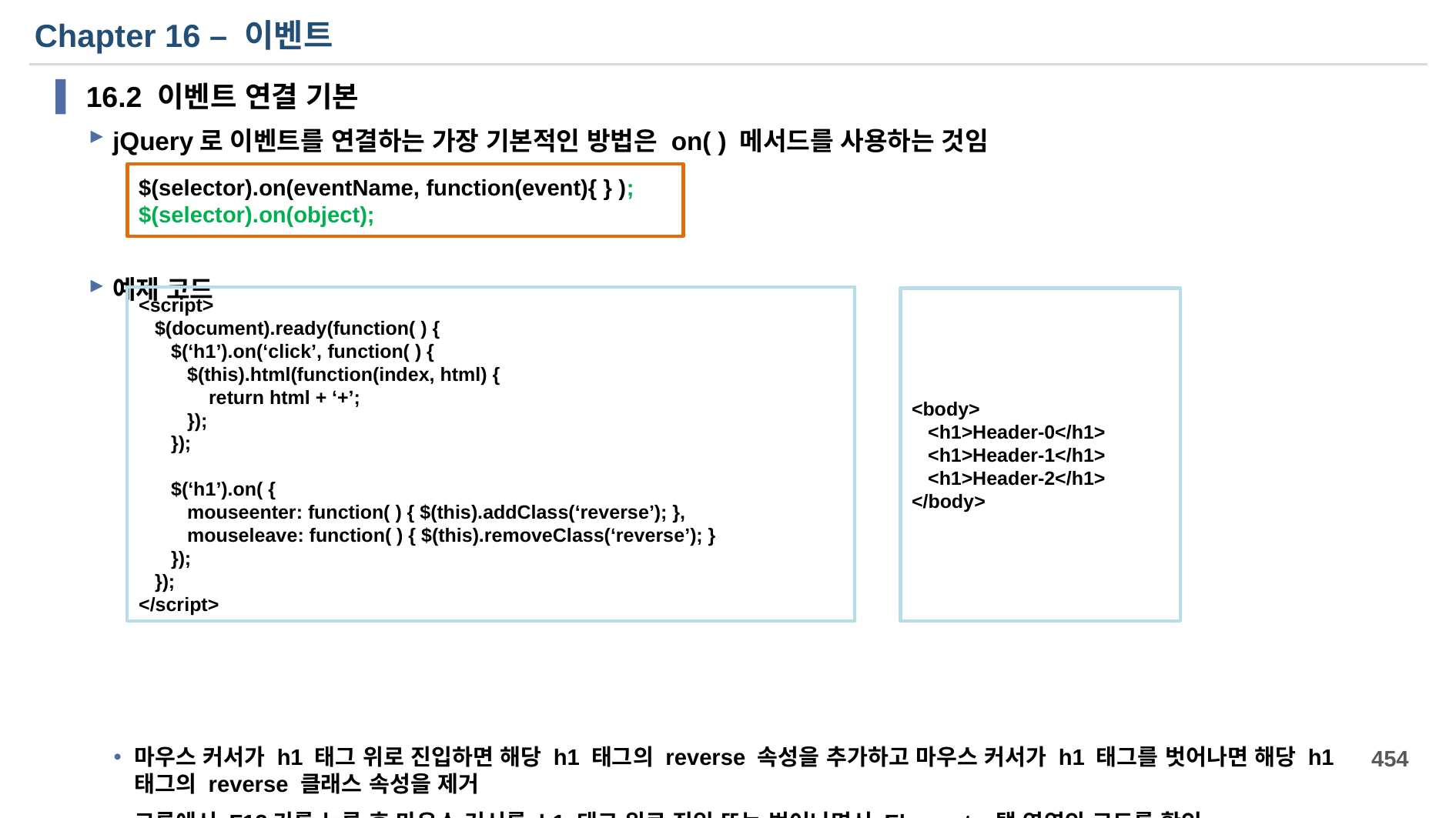

# Chapter 16 – 이벤트
16.2 이벤트 연결 기본
jQuery로 이벤트를 연결하는 가장 기본적인 방법은 on( ) 메서드를 사용하는 것임

예제 코드

마우스 커서가 h1 태그 위로 진입하면 해당 h1 태그의 reverse 속성을 추가하고 마우스 커서가 h1 태그를 벗어나면 해당 h1 태그의 reverse 클래스 속성을 제거
크롬에서 F12키를 누른 후 마우스 커서를 h1 태그 위로 진입 또는 벗어나면서 Elements 탭 영역의 코드를 확인

$(selector).on(eventName, function(event){ } );
$(selector).on(object);
<script>
   $(document).ready(function( ) {
      $(‘h1’).on(‘click’, function( ) {
         $(this).html(function(index, html) {
             return html + ‘+’;
         });
      });

      $(‘h1’).on( {
         mouseenter: function( ) { $(this).addClass(‘reverse’); },
         mouseleave: function( ) { $(this).removeClass(‘reverse’); }
      });
   });
</script>
<body>
   <h1>Header-0</h1>
   <h1>Header-1</h1>
   <h1>Header-2</h1>
</body>
454